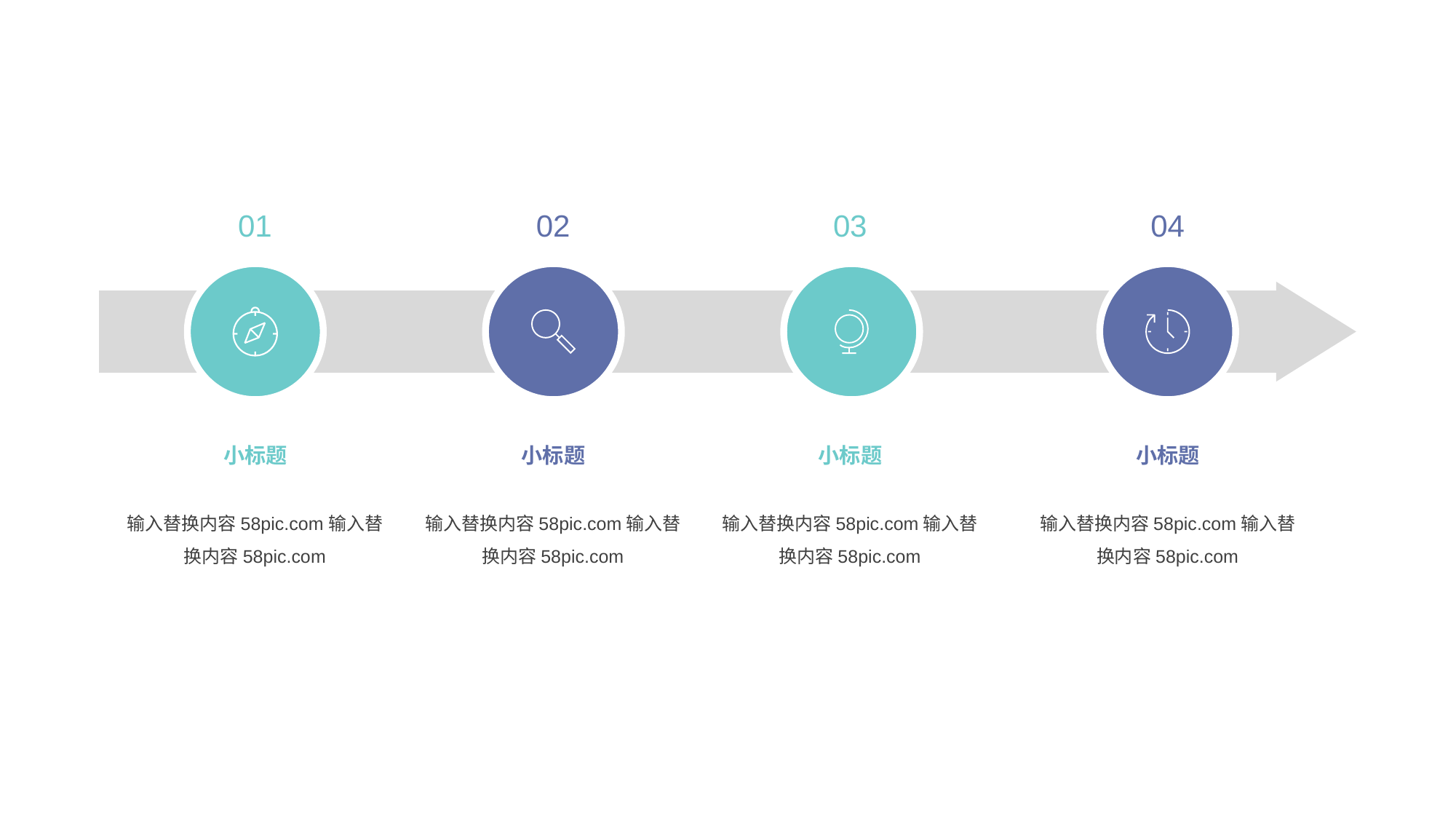

01

小标题
输入替换内容58pic.com输入替换内容58pic.com
02

小标题
输入替换内容58pic.com输入替换内容58pic.com
03

小标题
输入替换内容58pic.com输入替换内容58pic.com
04

小标题
输入替换内容58pic.com输入替换内容58pic.com